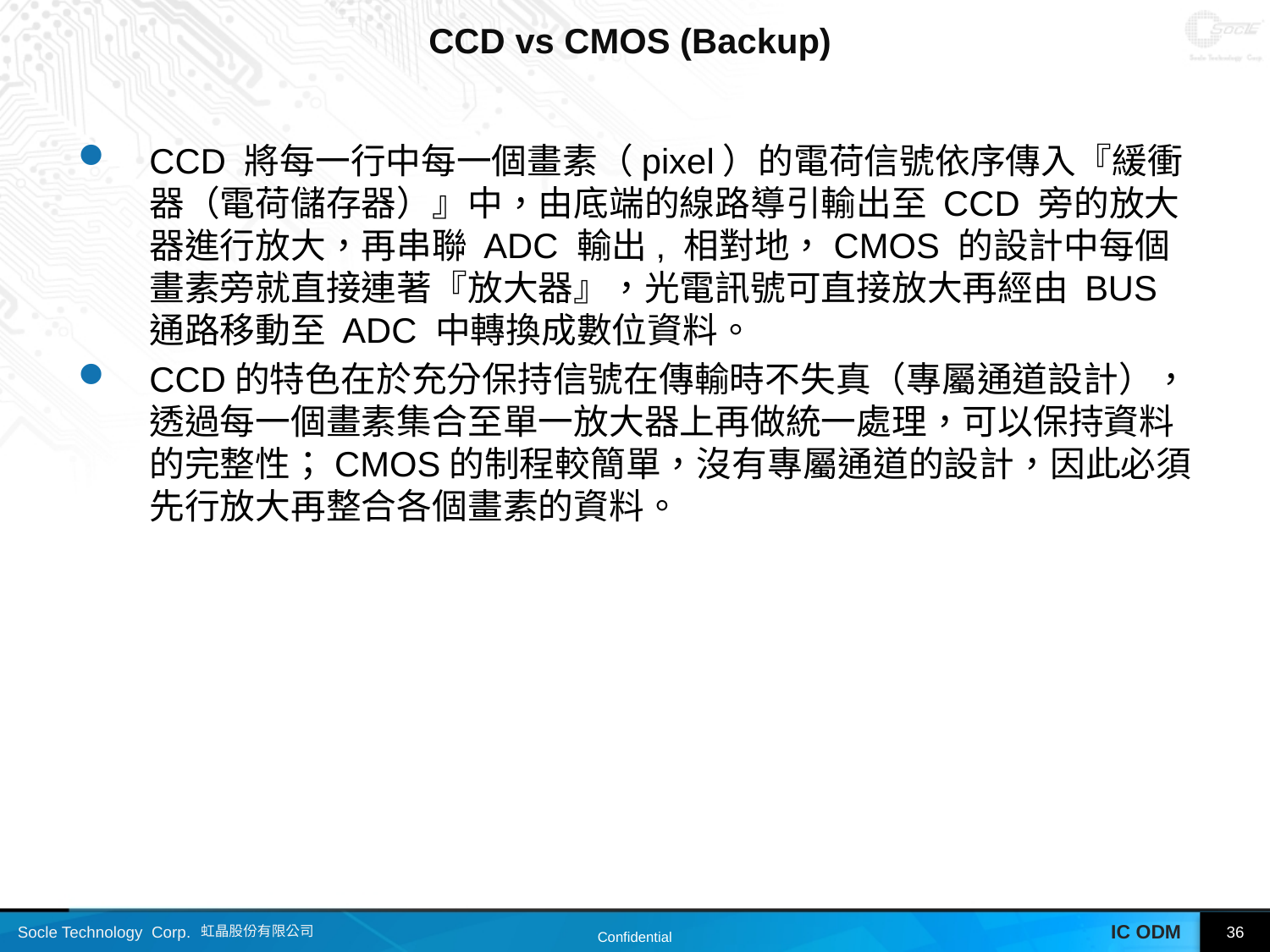

# CCD vs CMOS (Backup)
CCD 將每一行中每一個畫素（pixel）的電荷信號依序傳入『緩衝器（電荷儲存器）』中，由底端的線路導引輸出至 CCD 旁的放大器進行放大，再串聯 ADC 輸出, 相對地，CMOS 的設計中每個畫素旁就直接連著『放大器』，光電訊號可直接放大再經由 BUS 通路移動至 ADC 中轉換成數位資料。
CCD的特色在於充分保持信號在傳輸時不失真（專屬通道設計），透過每一個畫素集合至單一放大器上再做統一處理，可以保持資料的完整性；CMOS的制程較簡單，沒有專屬通道的設計，因此必須先行放大再整合各個畫素的資料。